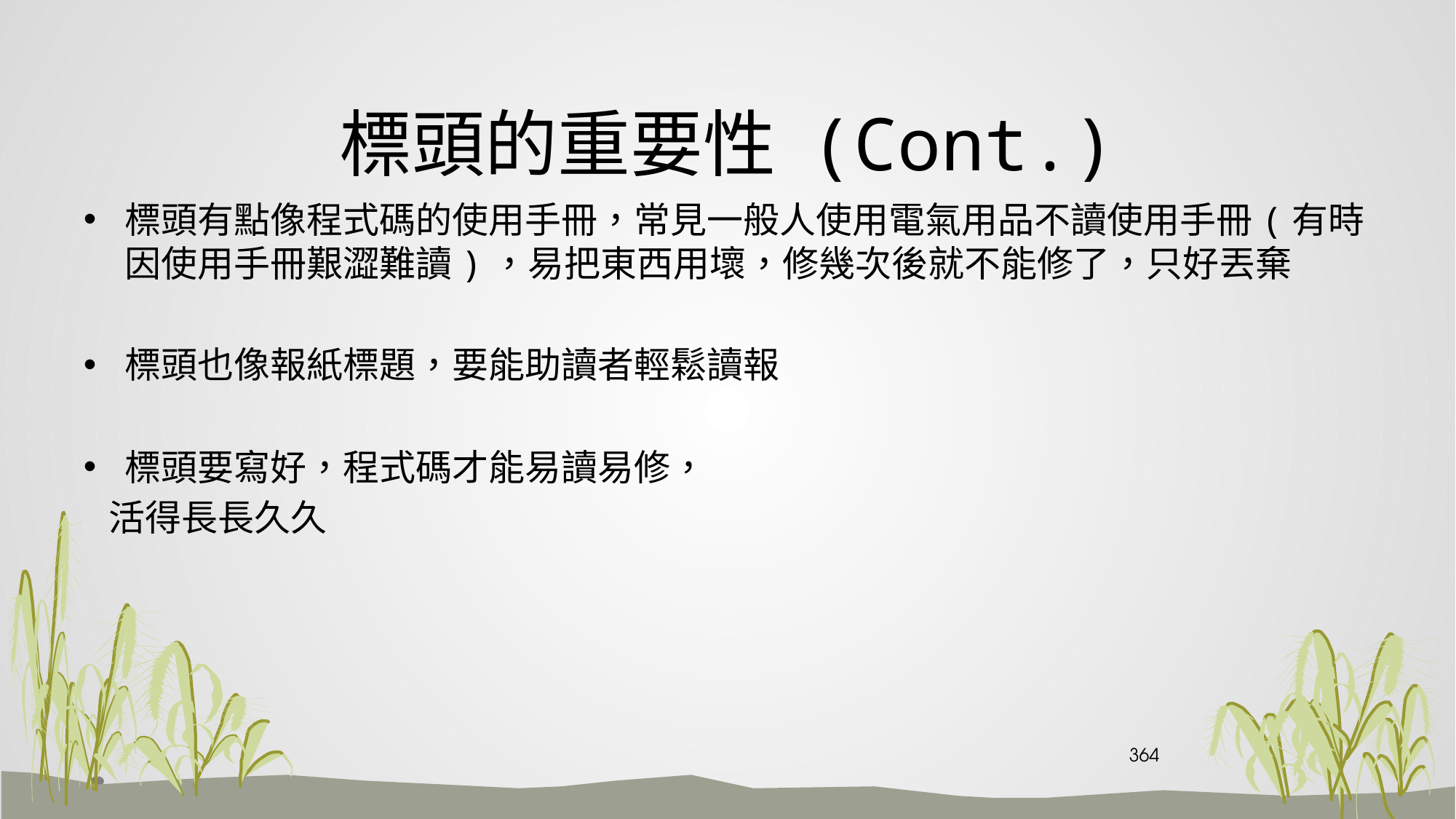

# 標頭的重要性 (Cont.)
標頭有點像程式碼的使用手冊，常見一般人使用電氣用品不讀使用手冊(有時因使用手冊艱澀難讀)，易把東西用壞，修幾次後就不能修了，只好丟棄

標頭也像報紙標題，要能助讀者輕鬆讀報

標頭要寫好，程式碼才能易讀易修，
  活得長長久久
364